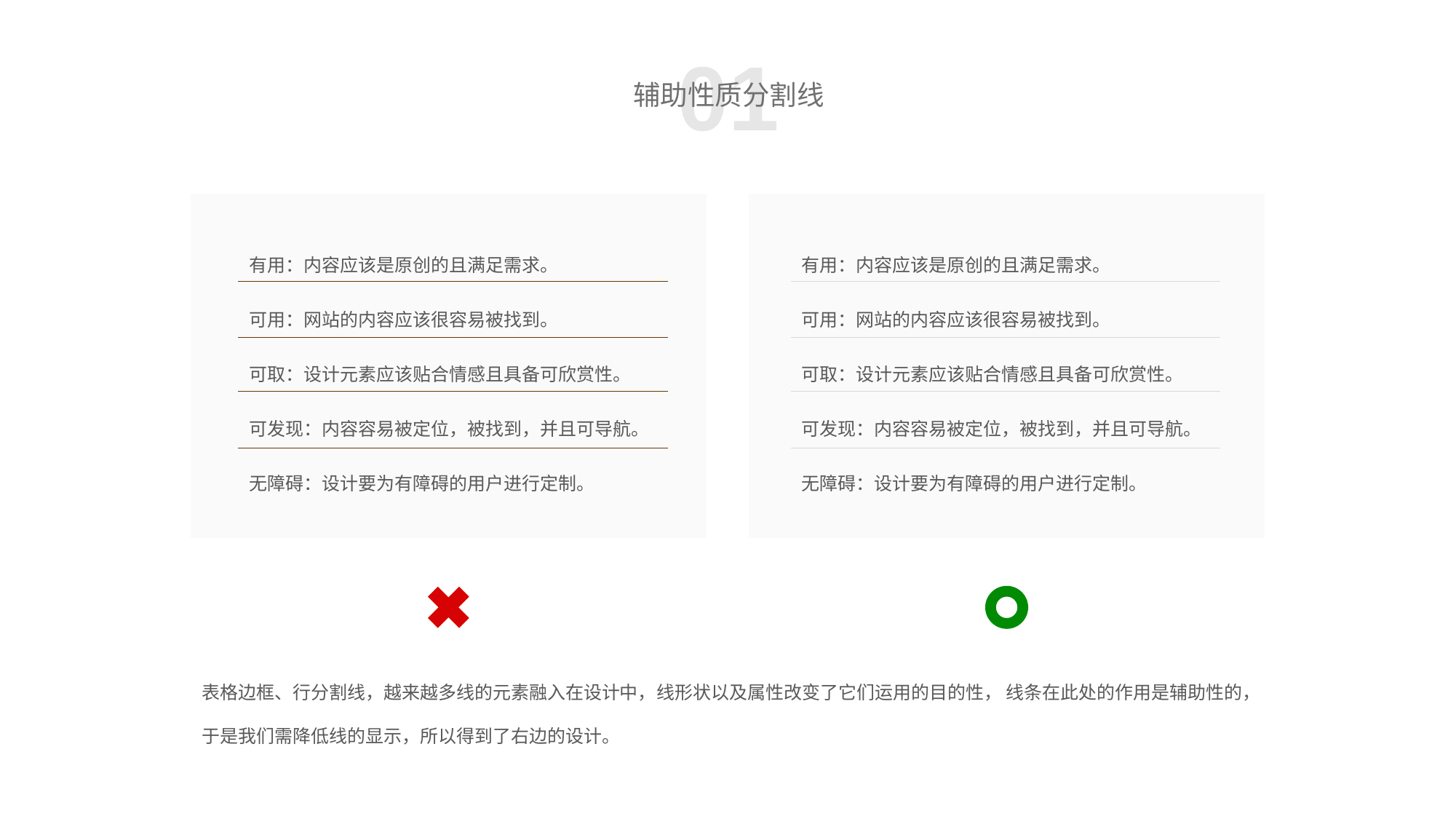

01
辅助性质分割线

有用：内容应该是原创的且满足需求。
可用：网站的内容应该很容易被找到。
可取：设计元素应该贴合情感且具备可欣赏性。
可发现：内容容易被定位，被找到，并且可导航。
无障碍：设计要为有障碍的用户进行定制。
有用：内容应该是原创的且满足需求。
可用：网站的内容应该很容易被找到。
可取：设计元素应该贴合情感且具备可欣赏性。
可发现：内容容易被定位，被找到，并且可导航。
无障碍：设计要为有障碍的用户进行定制。
表格边框、行分割线，越来越多线的元素融入在设计中，线形状以及属性改变了它们运用的目的性， 线条在此处的作用是辅助性的，于是我们需降低线的显示，所以得到了右边的设计。